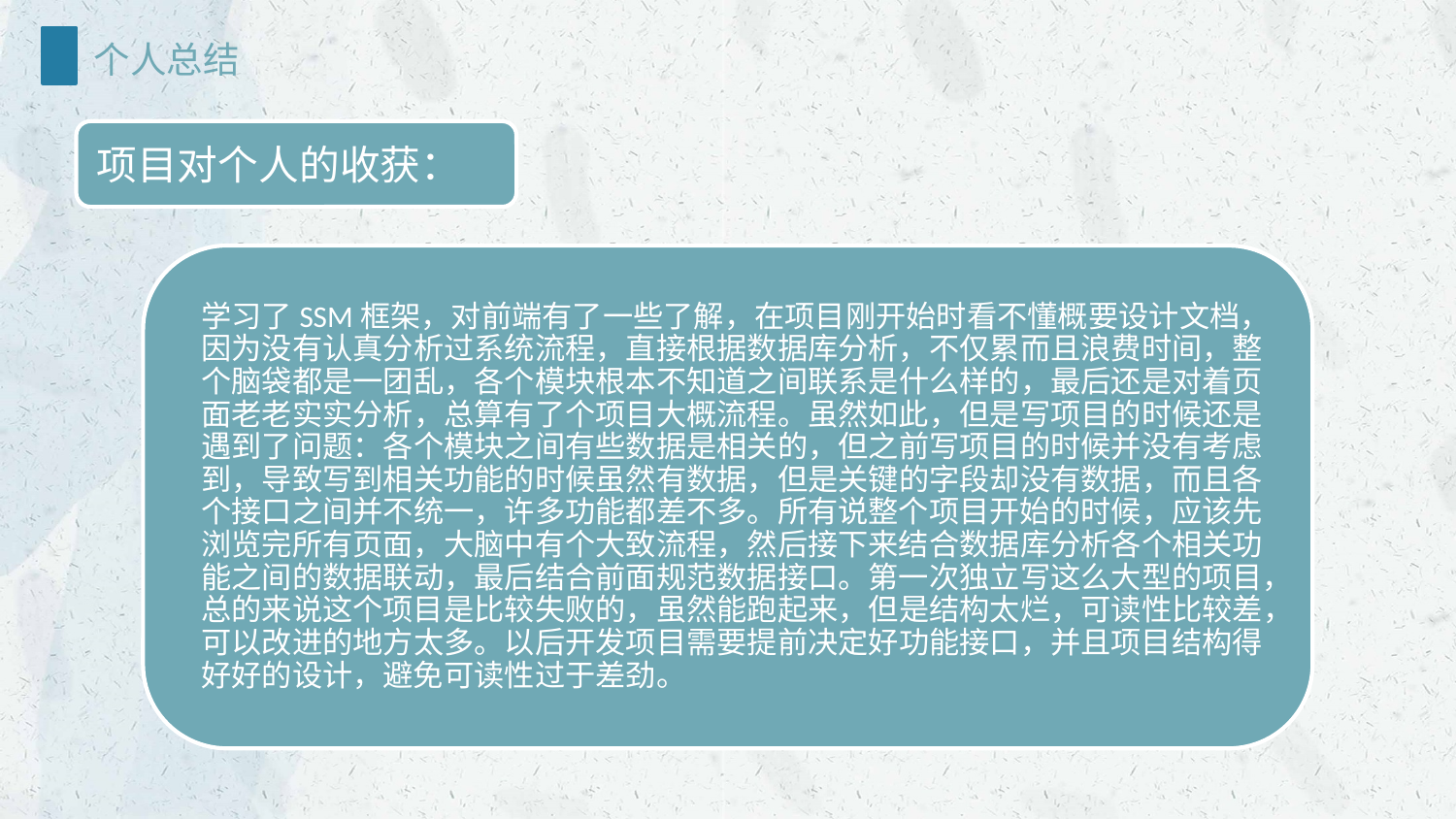

个人总结

项目对个人的收获：
学习了SSM框架，对前端有了一些了解，在项目刚开始时看不懂概要设计文档，因为没有认真分析过系统流程，直接根据数据库分析，不仅累而且浪费时间，整个脑袋都是一团乱，各个模块根本不知道之间联系是什么样的，最后还是对着页面老老实实分析，总算有了个项目大概流程。虽然如此，但是写项目的时候还是遇到了问题：各个模块之间有些数据是相关的，但之前写项目的时候并没有考虑到，导致写到相关功能的时候虽然有数据，但是关键的字段却没有数据，而且各个接口之间并不统一，许多功能都差不多。所有说整个项目开始的时候，应该先浏览完所有页面，大脑中有个大致流程，然后接下来结合数据库分析各个相关功能之间的数据联动，最后结合前面规范数据接口。第一次独立写这么大型的项目，总的来说这个项目是比较失败的，虽然能跑起来，但是结构太烂，可读性比较差，可以改进的地方太多。以后开发项目需要提前决定好功能接口，并且项目结构得好好的设计，避免可读性过于差劲。